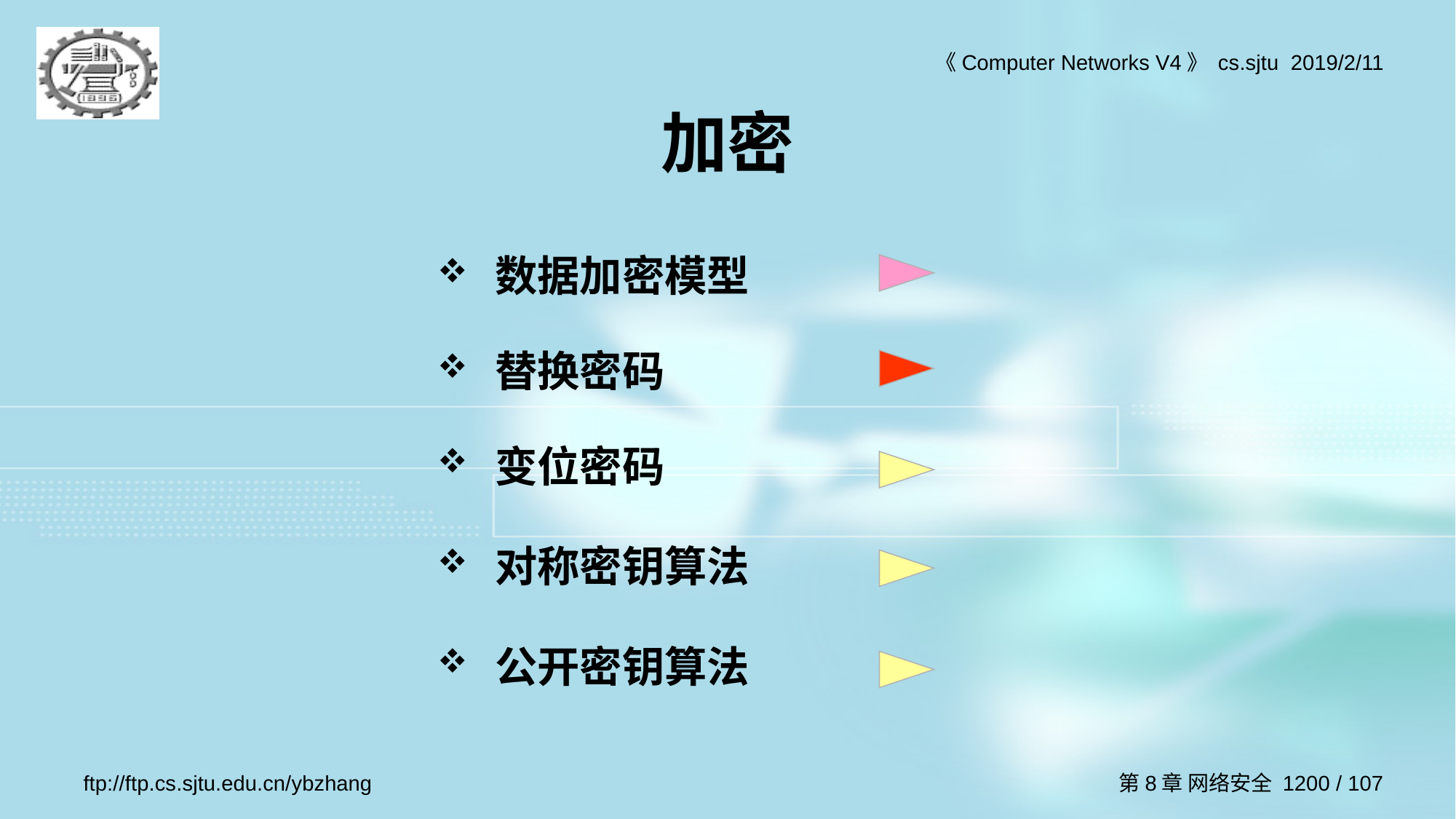

# 加密
数据加密模型
替换密码
变位密码
对称密钥算法
公开密钥算法